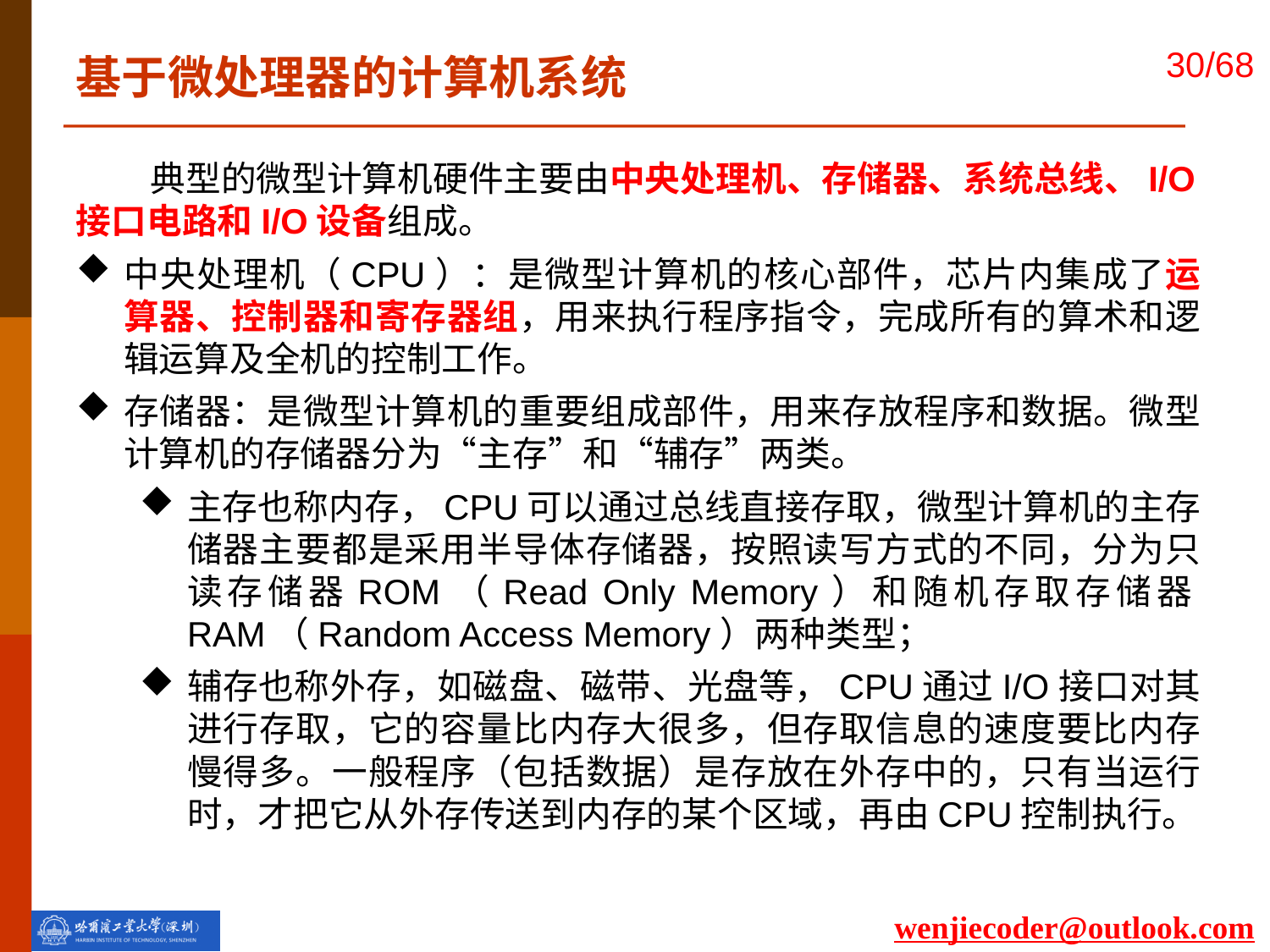

基于微处理器的计算机系统
典型的微型计算机硬件主要由中央处理机、存储器、系统总线、I/O接口电路和I/O设备组成。
中央处理机（CPU）：是微型计算机的核心部件，芯片内集成了运算器、控制器和寄存器组，用来执行程序指令，完成所有的算术和逻辑运算及全机的控制工作。
存储器：是微型计算机的重要组成部件，用来存放程序和数据。微型计算机的存储器分为“主存”和“辅存”两类。
主存也称内存，CPU可以通过总线直接存取，微型计算机的主存储器主要都是采用半导体存储器，按照读写方式的不同，分为只读存储器ROM（Read Only Memory）和随机存取存储器RAM（Random Access Memory）两种类型；
辅存也称外存，如磁盘、磁带、光盘等，CPU通过I/O接口对其进行存取，它的容量比内存大很多，但存取信息的速度要比内存慢得多。一般程序（包括数据）是存放在外存中的，只有当运行时，才把它从外存传送到内存的某个区域，再由CPU控制执行。